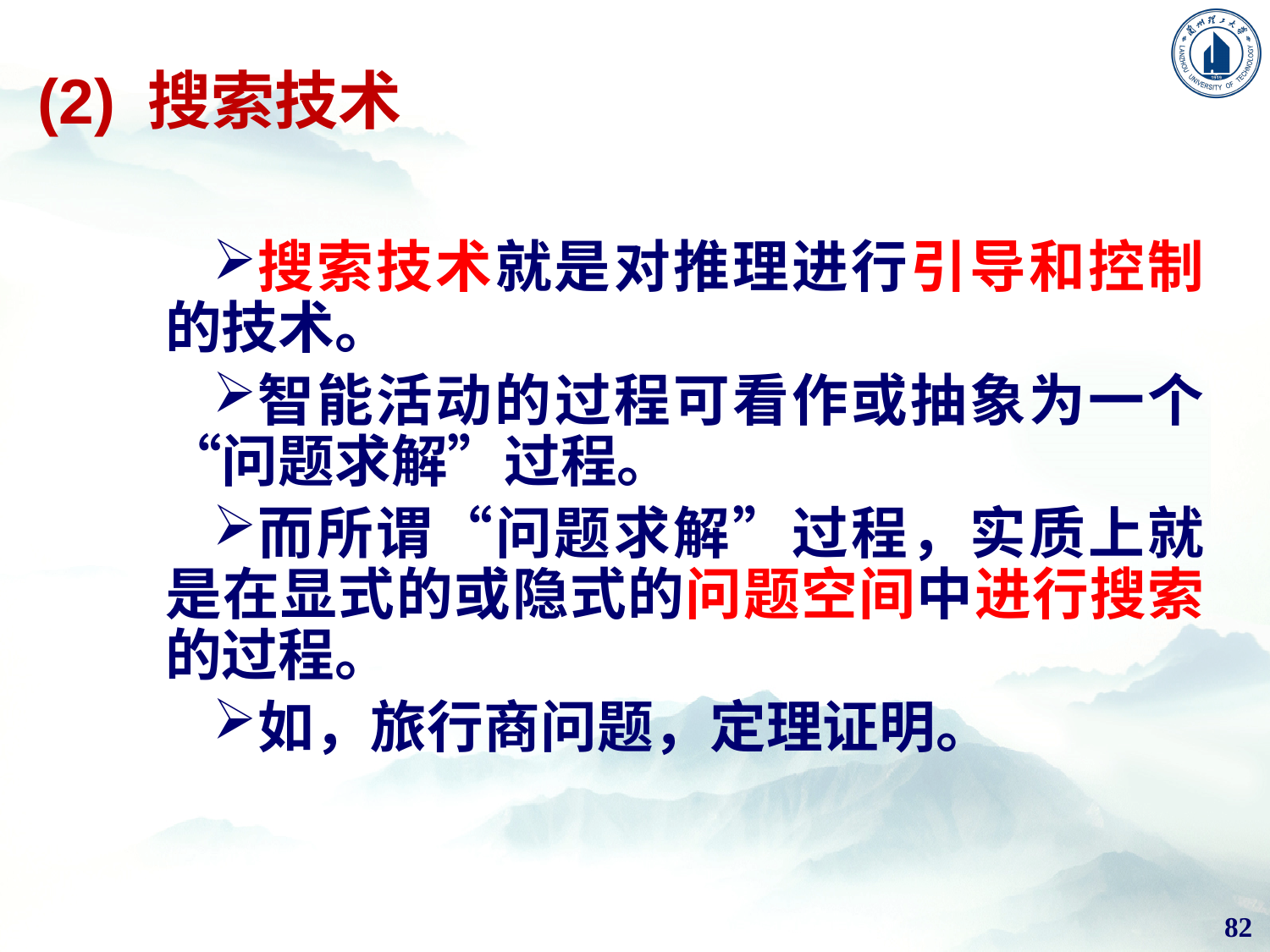

# (2) 搜索技术
搜索技术就是对推理进行引导和控制的技术。
智能活动的过程可看作或抽象为一个“问题求解”过程。
而所谓“问题求解”过程，实质上就是在显式的或隐式的问题空间中进行搜索的过程。
如，旅行商问题，定理证明。

82